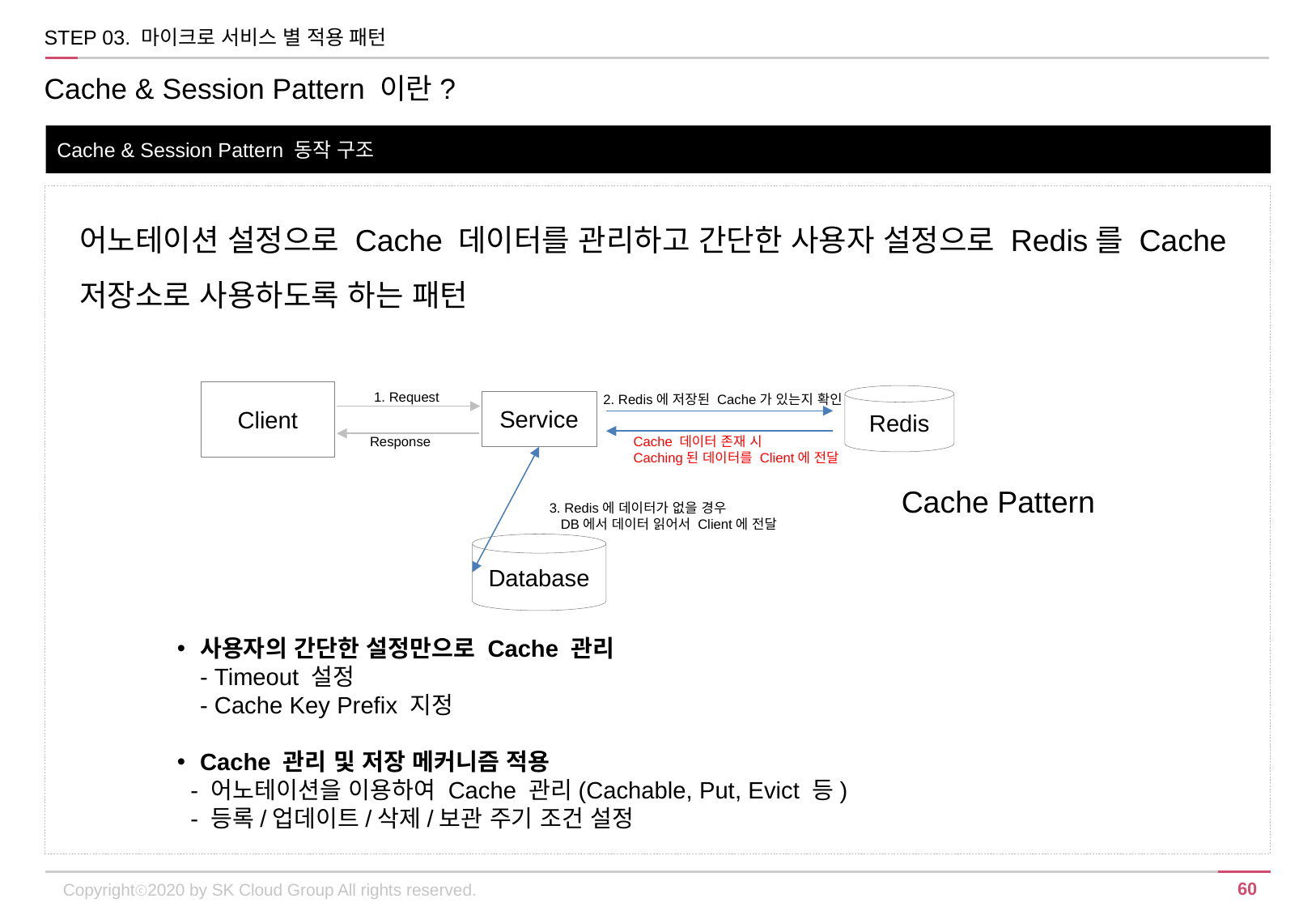

STEP 03. 마이크로 서비스 별 적용 패턴
Cache & Session Pattern 이란?
Cache & Session Pattern 동작 구조
어노테이션 설정으로 Cache 데이터를 관리하고 간단한 사용자 설정으로 Redis를 Cache 저장소로 사용하도록 하는 패턴
Client
1. Request
2. Redis에 저장된 Cache가 있는지 확인
Redis
Service
Cache 데이터 존재 시
Caching된 데이터를 Client에 전달
Response
Cache Pattern
3. Redis에 데이터가 없을 경우
   DB에서 데이터 읽어서 Client에 전달
Database
사용자의 간단한 설정만으로 Cache 관리
- Timeout 설정
- Cache Key Prefix 지정

Cache 관리 및 저장 메커니즘 적용
  - 어노테이션을 이용하여 Cache 관리(Cachable, Put, Evict 등)
  - 등록/업데이트/삭제/보관 주기 조건 설정
Copyrightⓒ2020 by SK Cloud Group All rights reserved.